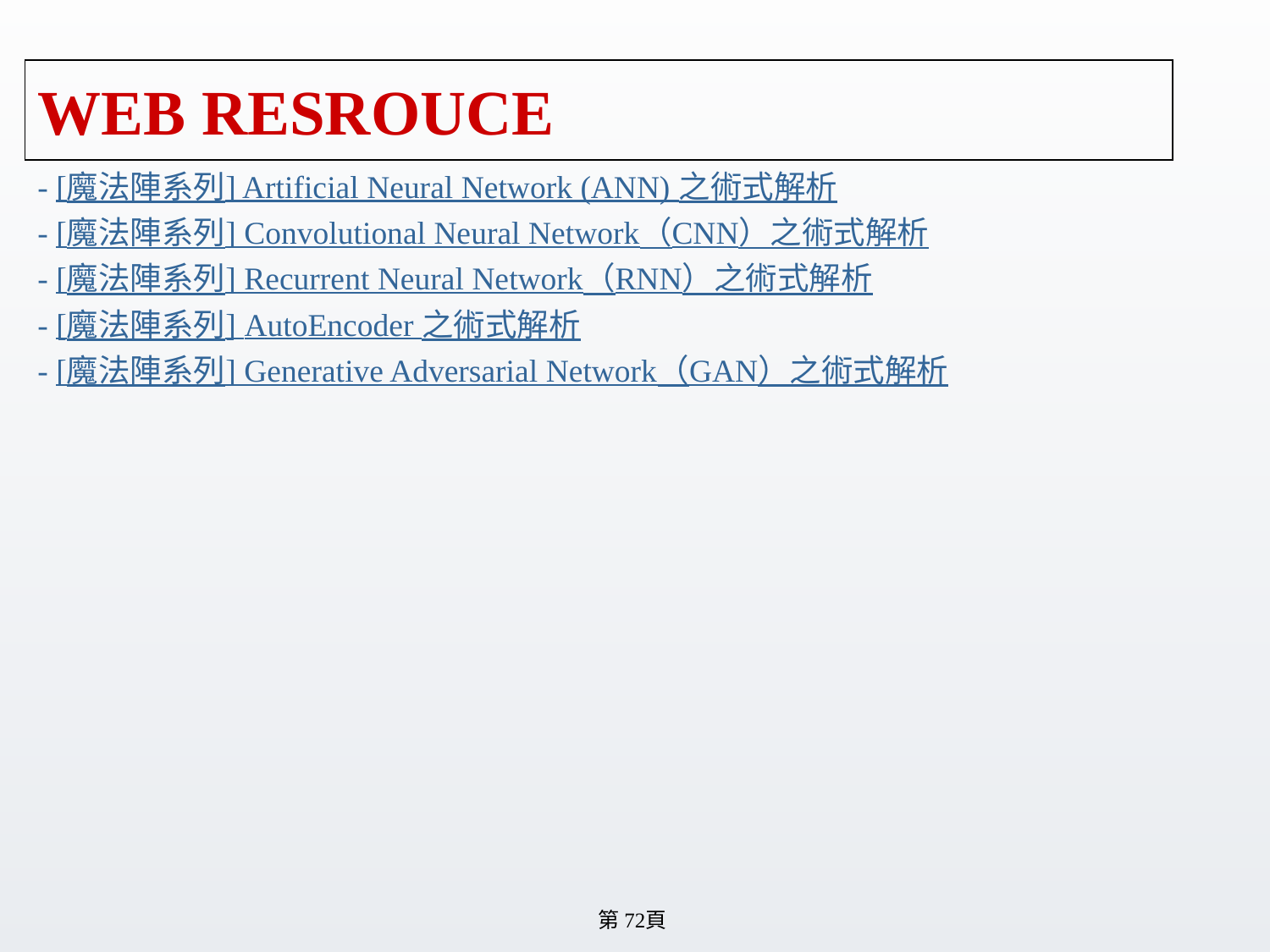

# WEB RESROUCE
- [魔法陣系列] Artificial Neural Network (ANN) 之術式解析
- [魔法陣系列] Convolutional Neural Network（CNN）之術式解析
- [魔法陣系列] Recurrent Neural Network（RNN）之術式解析
- [魔法陣系列] AutoEncoder 之術式解析
- [魔法陣系列] Generative Adversarial Network（GAN）之術式解析